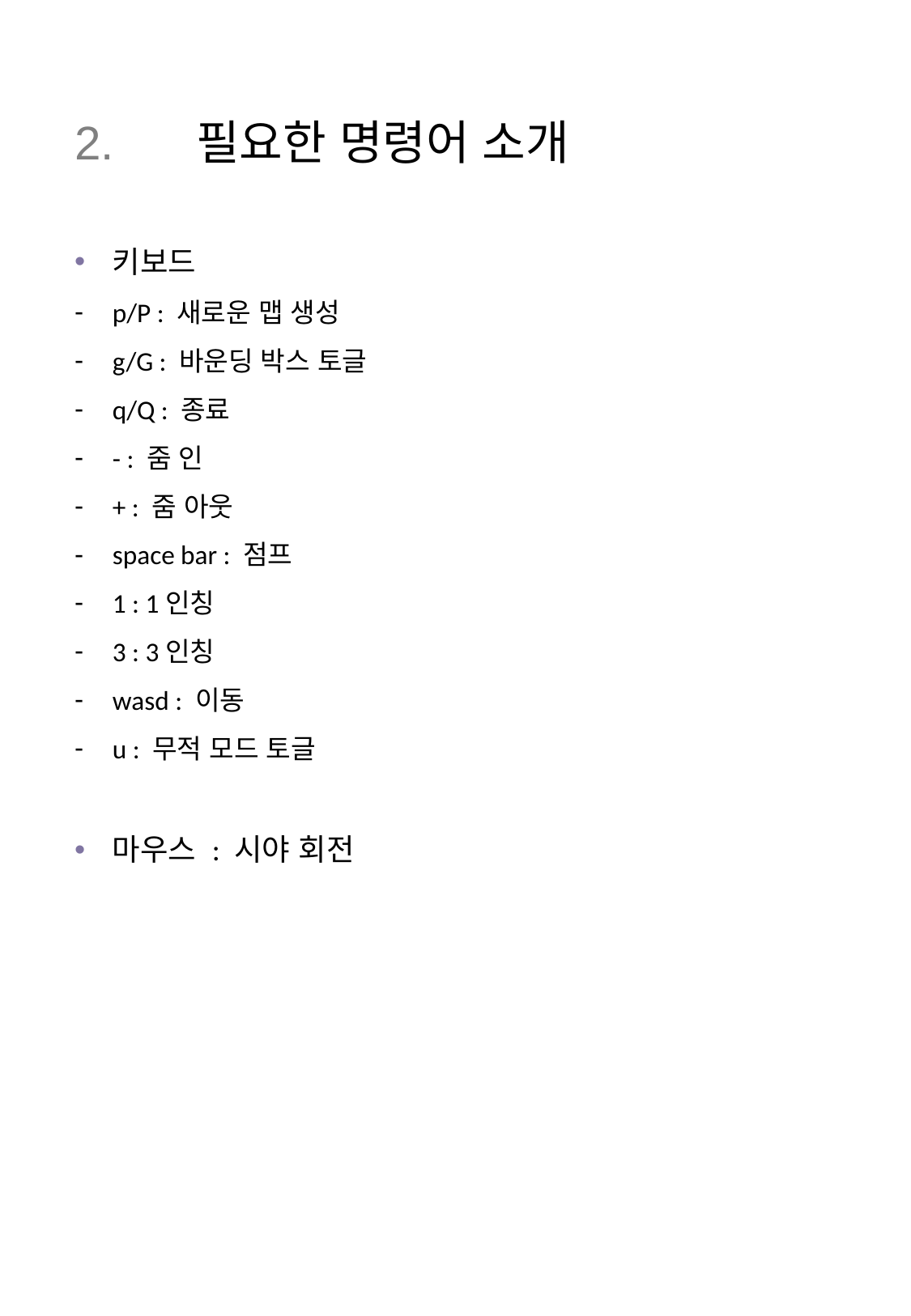

# 2.	필요한 명령어 소개
키보드
p/P : 새로운 맵 생성
g/G : 바운딩 박스 토글
q/Q : 종료
- : 줌 인
+ : 줌 아웃
space bar : 점프
1 : 1인칭
3 : 3인칭
wasd : 이동
u : 무적 모드 토글

마우스 : 시야 회전